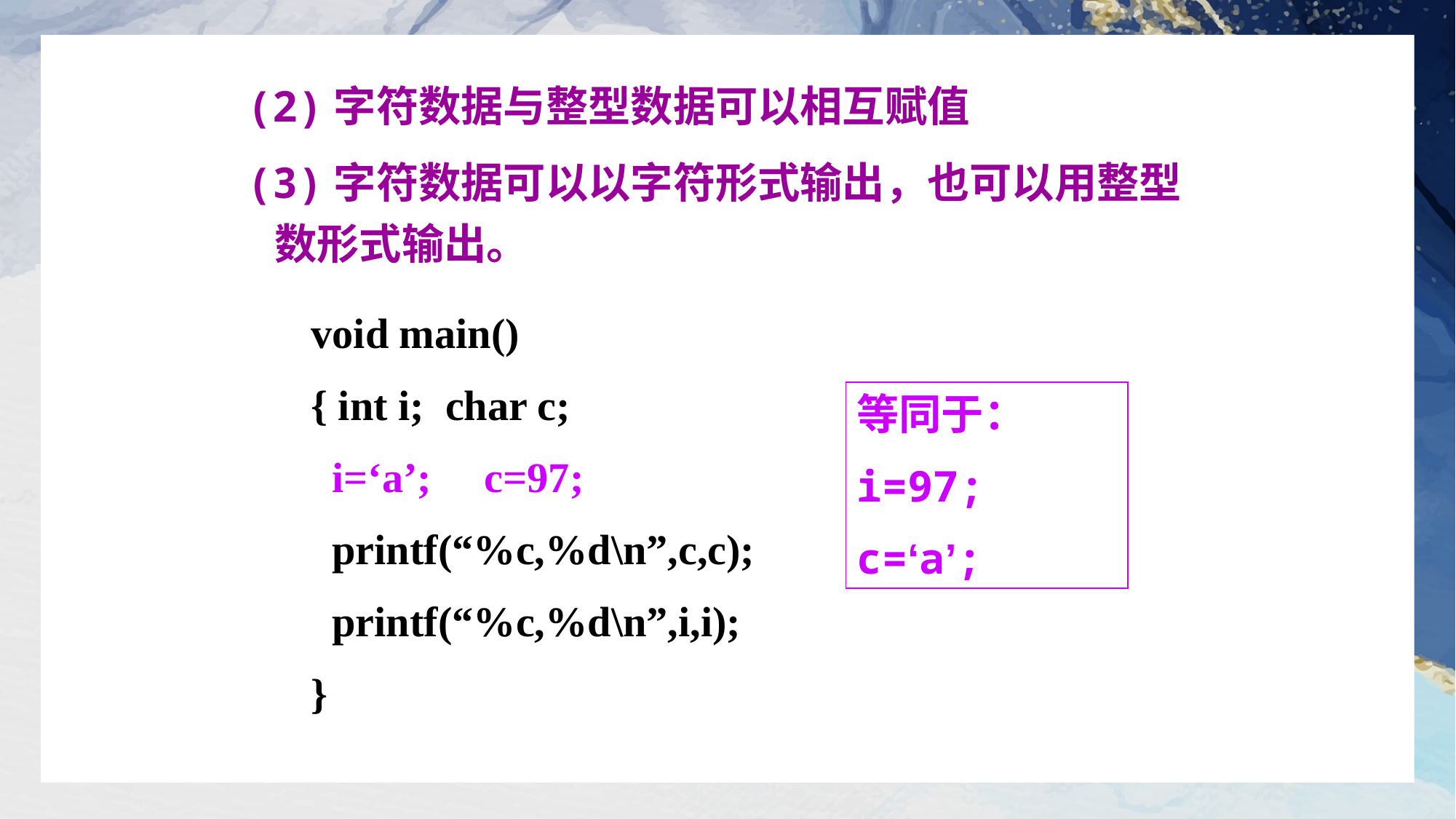

(2)字符数据与整型数据可以相互赋值
(3)字符数据可以以字符形式输出，也可以用整型数形式输出。

void main()
{ int i;  char c;
  i=‘a’;     c=97;
  printf(“%c,%d\n”,c,c);
  printf(“%c,%d\n”,i,i);
}
等同于：
i=97;
c=‘a’;